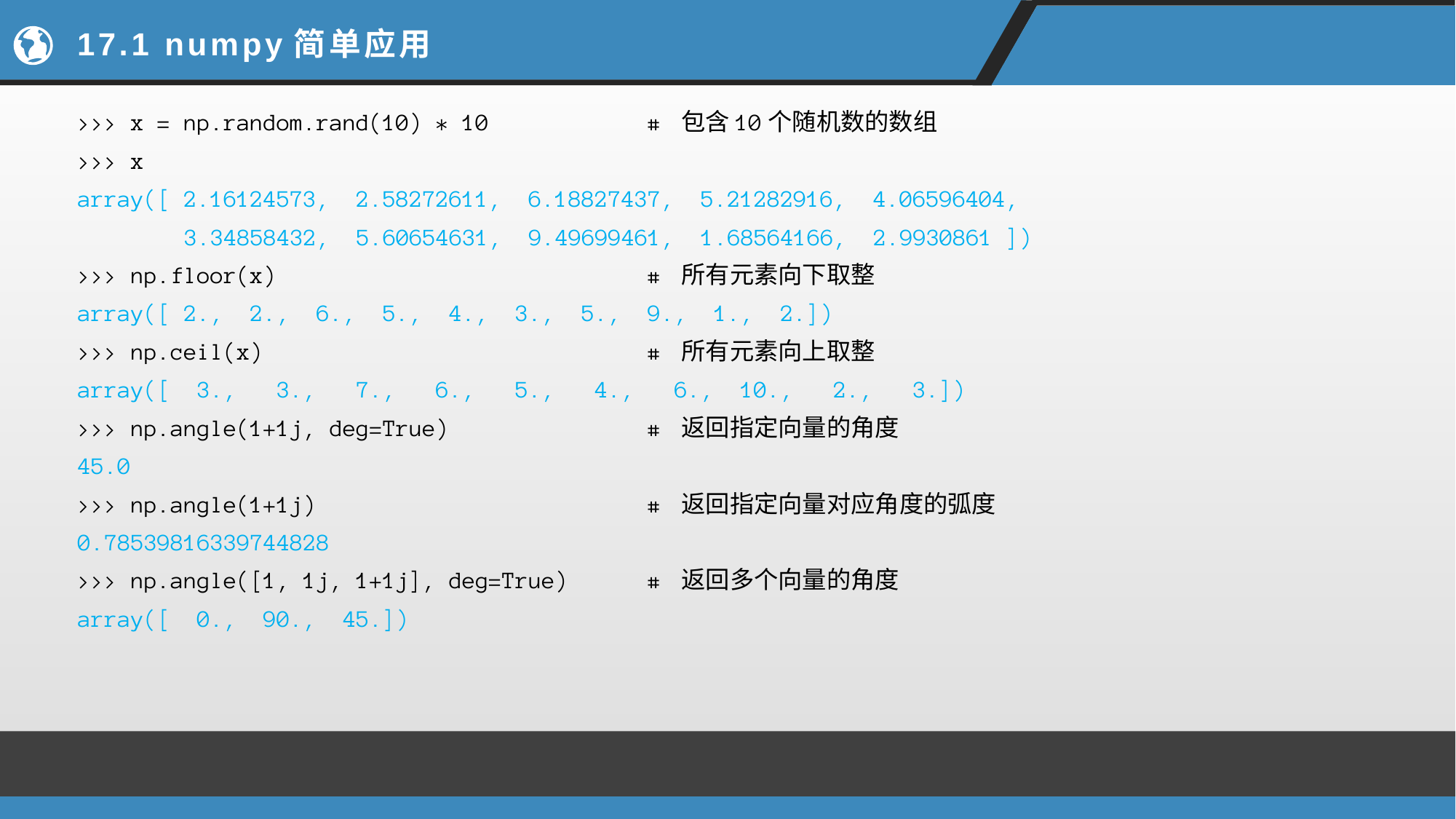

# 17.1 numpy简单应用

>>> x = np.random.rand(10) * 10            # 包含10个随机数的数组
>>> x
array([ 2.16124573,  2.58272611,  6.18827437,  5.21282916,  4.06596404,
        3.34858432,  5.60654631,  9.49699461,  1.68564166,  2.9930861 ])
>>> np.floor(x)                            # 所有元素向下取整
array([ 2.,  2.,  6.,  5.,  4.,  3.,  5.,  9.,  1.,  2.])
>>> np.ceil(x)                             # 所有元素向上取整
array([  3.,   3.,   7.,   6.,   5.,   4.,   6.,  10.,   2.,   3.])
>>> np.angle(1+1j, deg=True)               # 返回指定向量的角度
45.0
>>> np.angle(1+1j)                         # 返回指定向量对应角度的弧度
0.78539816339744828
>>> np.angle([1, 1j, 1+1j], deg=True)      # 返回多个向量的角度
array([  0.,  90.,  45.])